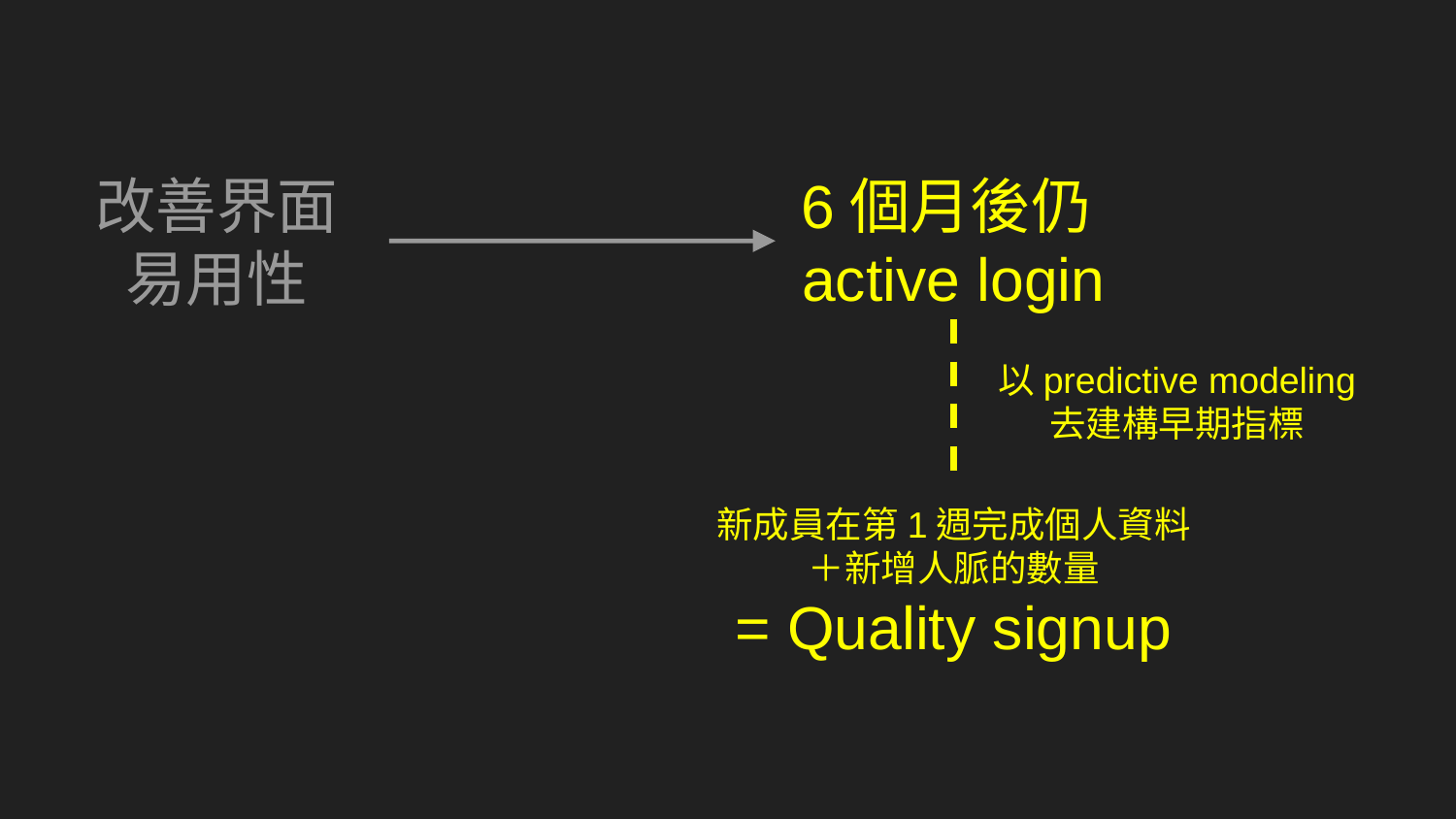

6個月後仍active login
改善界面
易用性
以predictive modeling
去建構早期指標
新成員在第1週完成個人資料 ＋新增人脈的數量
= Quality signup